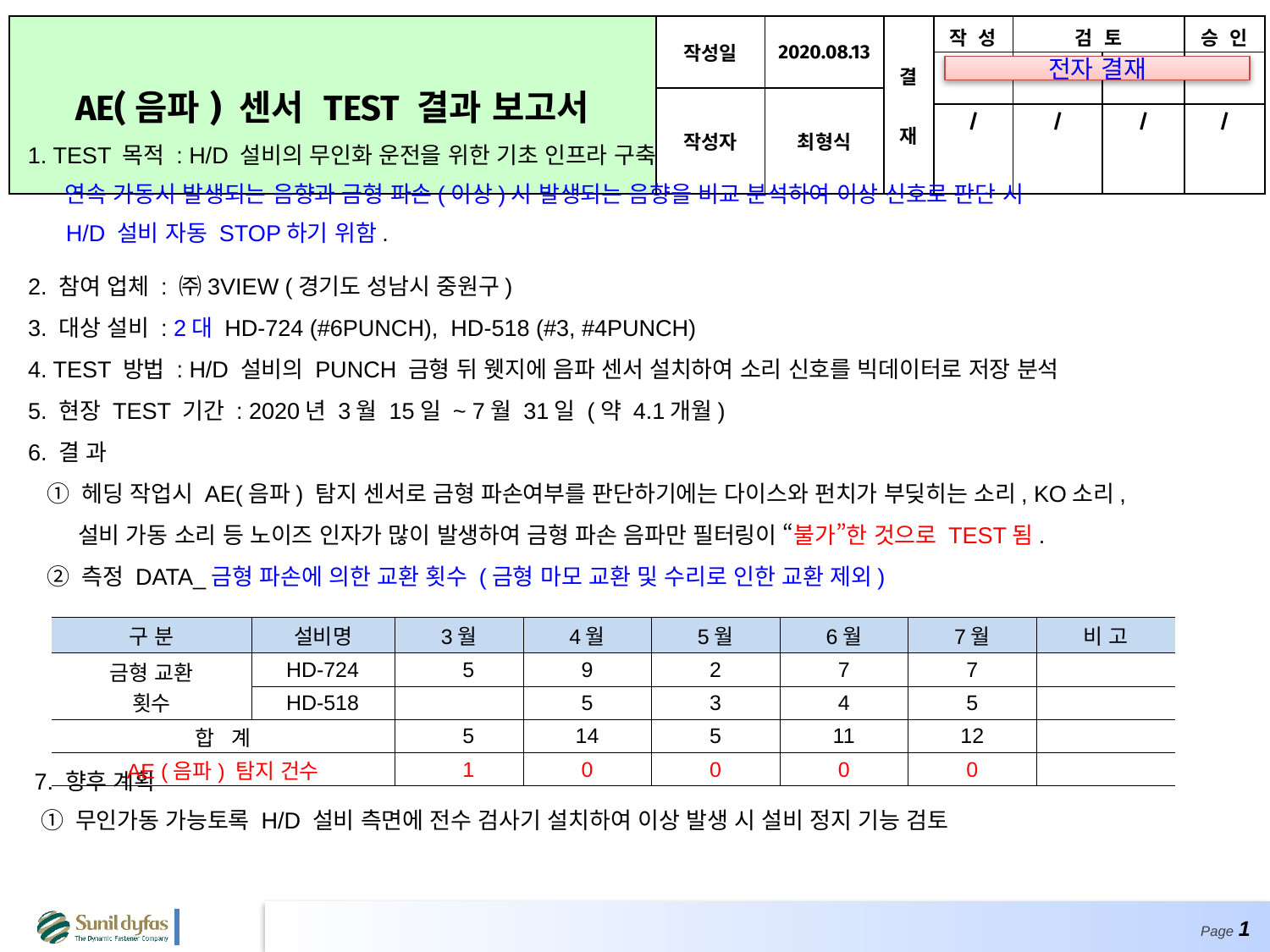

| AE(음파) 센서 TEST 결과 보고서 | 작성일 | 2020.08.13 | 결 재 | 작 성 | 검 토 |  | 승 인 |
| --- | --- | --- | --- | --- | --- | --- | --- |
|  |  |  |  |  |  |  |  |
|  | 작성자 | 최형식 |  |  |  |  |  |
|  |  |  |  | / | / | / | / |
전자 결재
    1. TEST 목적 : H/D 설비의 무인화 운전을 위한 기초 인프라 구축
         연속 가동시 발생되는 음향과 금형 파손(이상)시 발생되는 음향을 비교 분석하여 이상 신호로 판단 시
          H/D 설비 자동 STOP하기 위함.
    2. 참여 업체 : ㈜3VIEW (경기도 성남시 중원구)
    3. 대상 설비 : 2대 HD-724 (#6PUNCH),  HD-518 (#3, #4PUNCH)
    4. TEST 방법 : H/D 설비의 PUNCH 금형 뒤 웻지에 음파 센서 설치하여 소리 신호를 빅데이터로 저장 분석
    5. 현장 TEST 기간 : 2020년 3월 15일 ~ 7월 31일 (약 4.1개월)
    6. 결 과
       ① 헤딩 작업시 AE(음파) 탐지 센서로 금형 파손여부를 판단하기에는 다이스와 펀치가 부딪히는 소리, KO소리,
           설비 가동 소리 등 노이즈 인자가 많이 발생하여 금형 파손 음파만 필터링이 “불가”한 것으로 TEST됨.
       ② 측정 DATA_금형 파손에 의한 교환 횟수 (금형 마모 교환 및 수리로 인한 교환 제외)

     7. 향후 계획
      ① 무인가동 가능토록 H/D 설비 측면에 전수 검사기 설치하여 이상 발생 시 설비 정지 기능 검토
| 구 분 | 설비명 | 3월 | 4월 | 5월 | 6월 | 7월 | 비 고 |
| --- | --- | --- | --- | --- | --- | --- | --- |
| 금형 교환 횟수 | HD-724 | 5 | 9 | 2 | 7 | 7 |  |
|  | HD-518 |  | 5 | 3 | 4 | 5 |  |
| 합 계 |  | 5 | 14 | 5 | 11 | 12 |  |
| AE (음파) 탐지 건수 |  | 1 | 0 | 0 | 0 | 0 |  |